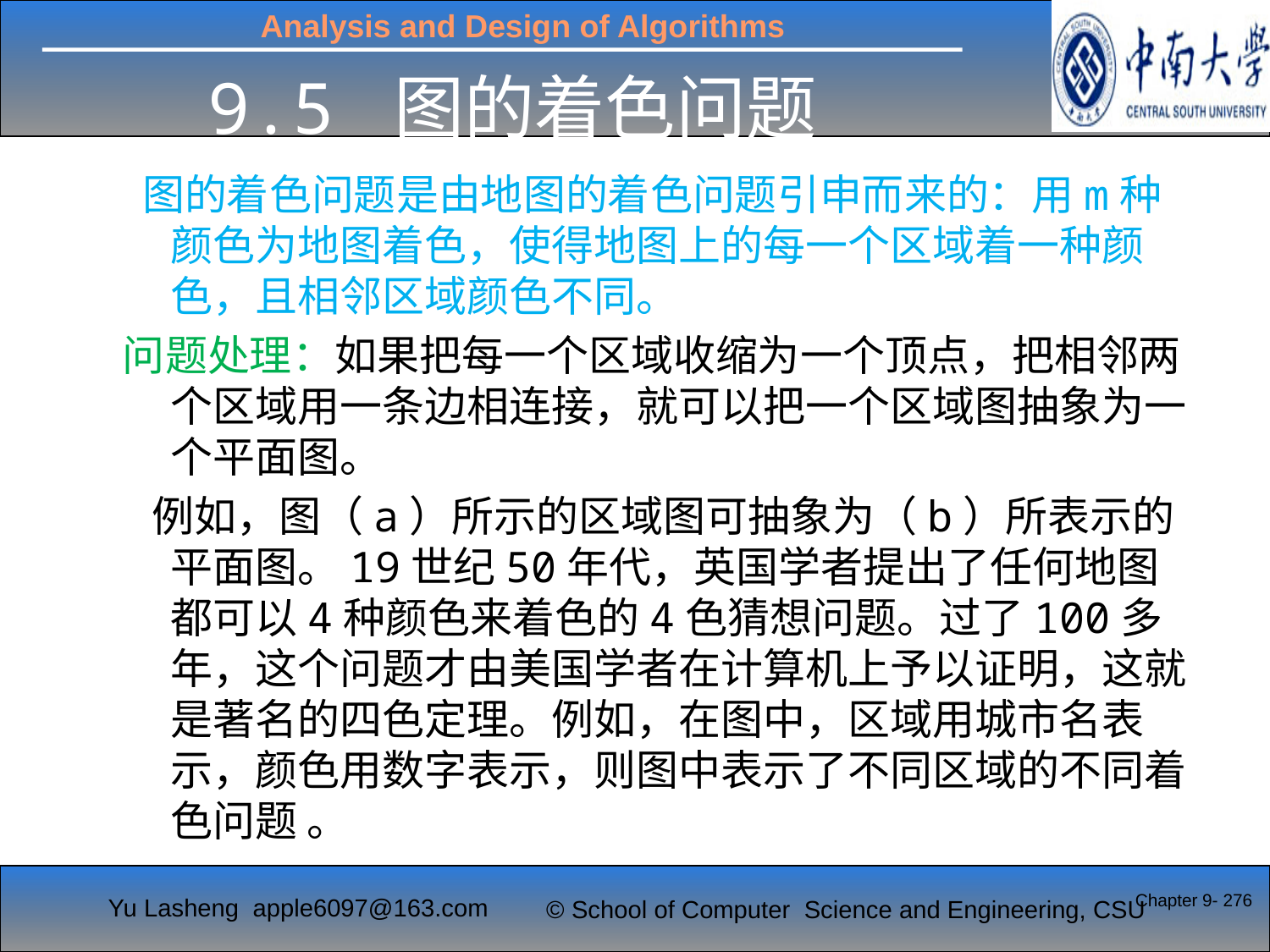

# 9.5 图的着色问题
 图的着色问题是由地图的着色问题引申而来的：用m种颜色为地图着色，使得地图上的每一个区域着一种颜色，且相邻区域颜色不同。
问题处理：如果把每一个区域收缩为一个顶点，把相邻两个区域用一条边相连接，就可以把一个区域图抽象为一个平面图。
  例如，图（a）所示的区域图可抽象为（b）所表示的平面图。19世纪50年代，英国学者提出了任何地图都可以4种颜色来着色的4色猜想问题。过了100多年，这个问题才由美国学者在计算机上予以证明，这就是著名的四色定理。例如，在图中，区域用城市名表示，颜色用数字表示，则图中表示了不同区域的不同着色问题 。

Chapter 9- 276